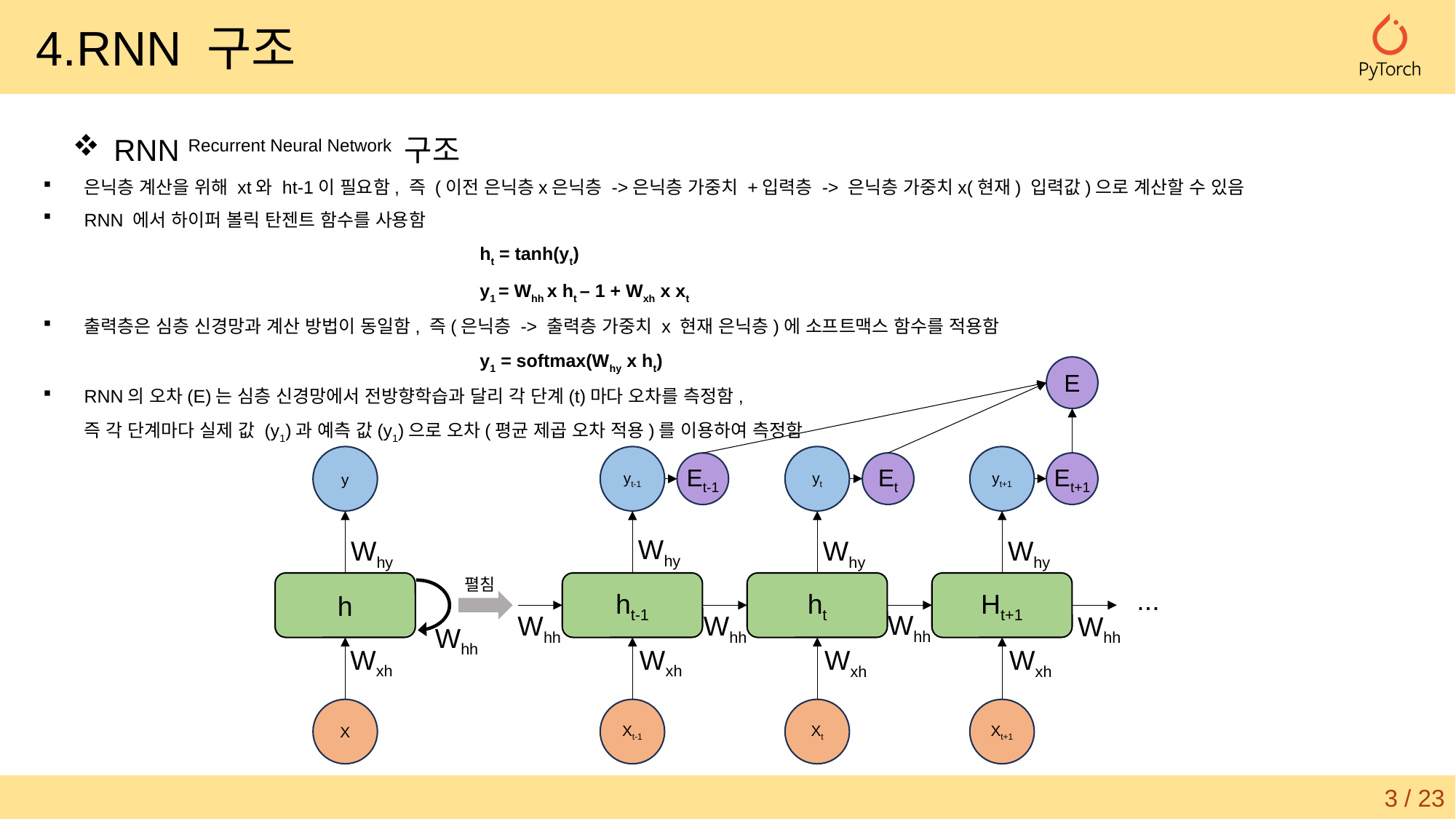

4.RNN 구조
RNN Recurrent Neural Network 구조
은닉층 계산을 위해 xt와 ht-1이 필요함, 즉 (이전 은닉층x은닉층 ->은닉층 가중치 +입력층 -> 은닉층 가중치x(현재) 입력값)으로 계산할 수 있음
RNN 에서 하이퍼 볼릭 탄젠트 함수를 사용함
				ht = tanh(yt)
				y1 = Whh x ht – 1 + Wxh x xt
출력층은 심층 신경망과 계산 방법이 동일함, 즉(은닉층 -> 출력층 가중치 x 현재 은닉층)에 소프트맥스 함수를 적용함
				y1 = softmax(Why x ht)
RNN의 오차(E)는 심층 신경망에서 전방향학습과 달리 각 단계(t)마다 오차를 측정함,
즉 각 단계마다 실제 값 (y1)과 예측 값(y1)으로 오차(평균 제곱 오차 적용)를 이용하여 측정함
E
y
yt-1
yt
yt+1
Why
Why
Why
Why

펼침
h
ht-1
ht
Ht+1
...

Whh
Whh
Whh
Whh
Whh
Wxh
Wxh
Wxh
Wxh
X
Xt-1
Xt
Xt+1
Et
Et+1
Et-1
3 / 23